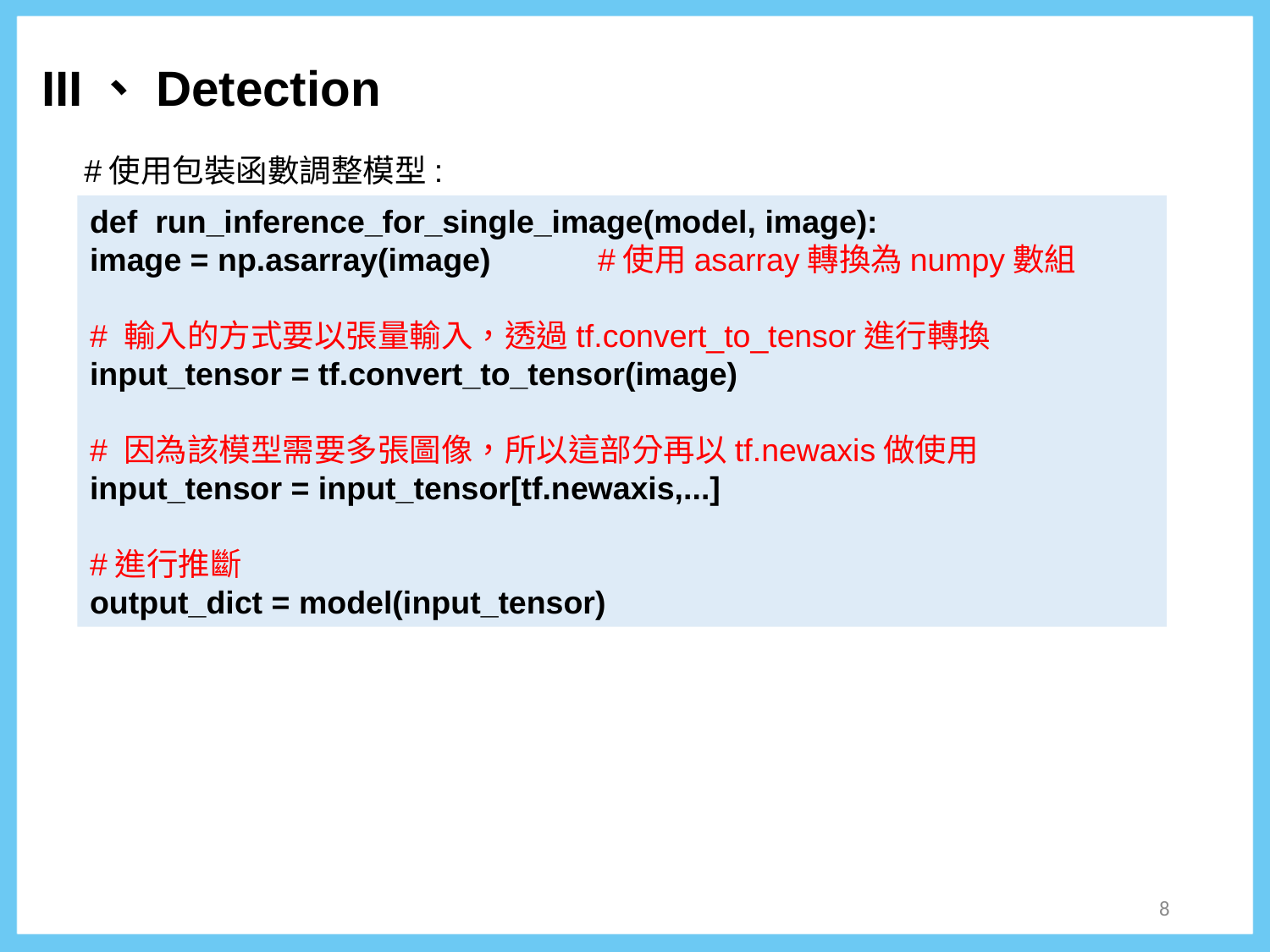

III、Detection
#使用包裝函數調整模型:
def  run_inference_for_single_image(model, image):
image = np.asarray(image) 	#使用asarray轉換為numpy數組

# 輸入的方式要以張量輸入，透過tf.convert_to_tensor進行轉換
input_tensor = tf.convert_to_tensor(image)

# 因為該模型需要多張圖像，所以這部分再以tf.newaxis做使用
input_tensor = input_tensor[tf.newaxis,...]
#進行推斷
output_dict = model(input_tensor)
8